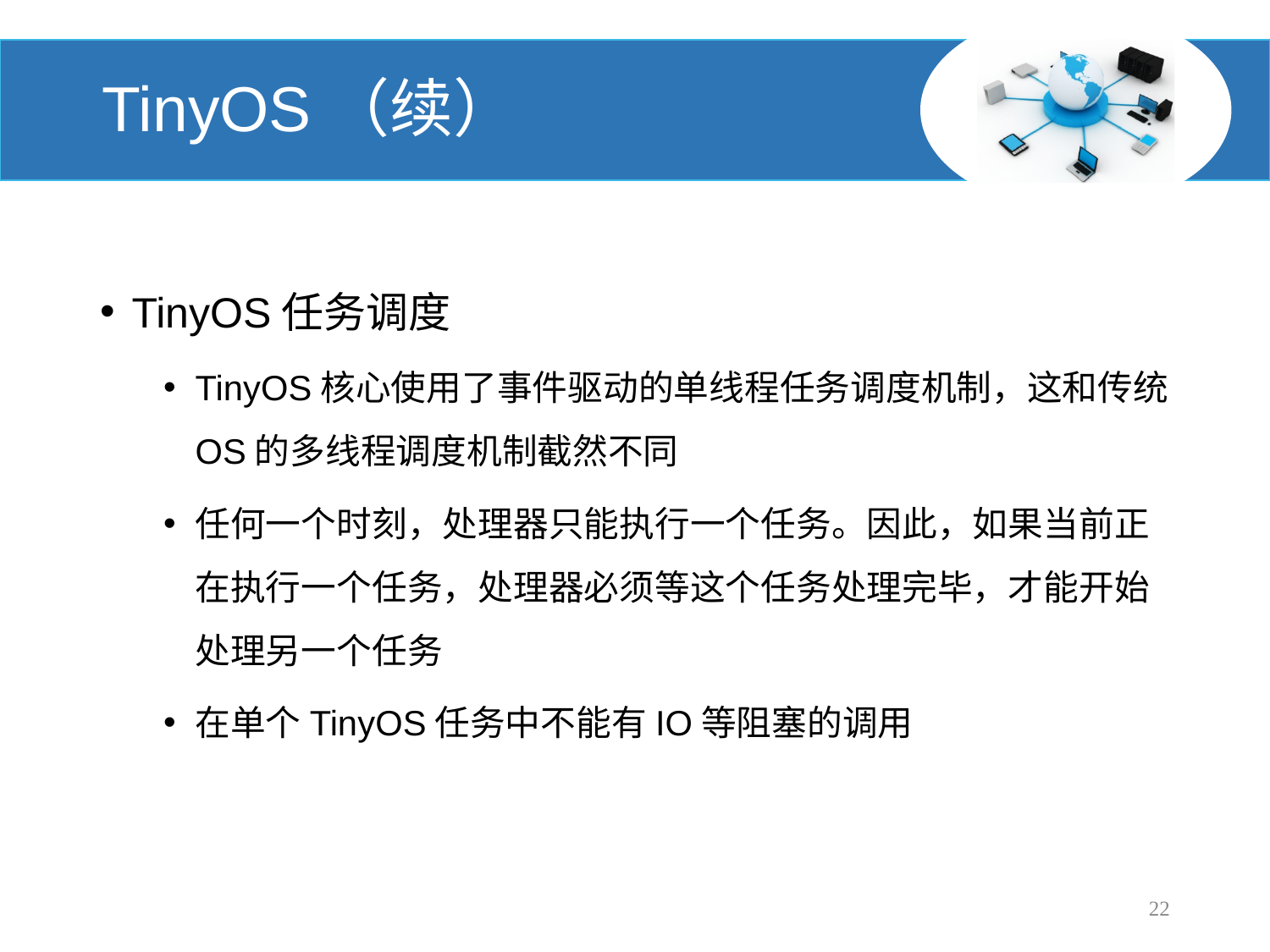

# TinyOS（续）
TinyOS任务调度
TinyOS核心使用了事件驱动的单线程任务调度机制，这和传统OS的多线程调度机制截然不同
任何一个时刻，处理器只能执行一个任务。因此，如果当前正在执行一个任务，处理器必须等这个任务处理完毕，才能开始处理另一个任务
在单个TinyOS任务中不能有IO等阻塞的调用

22